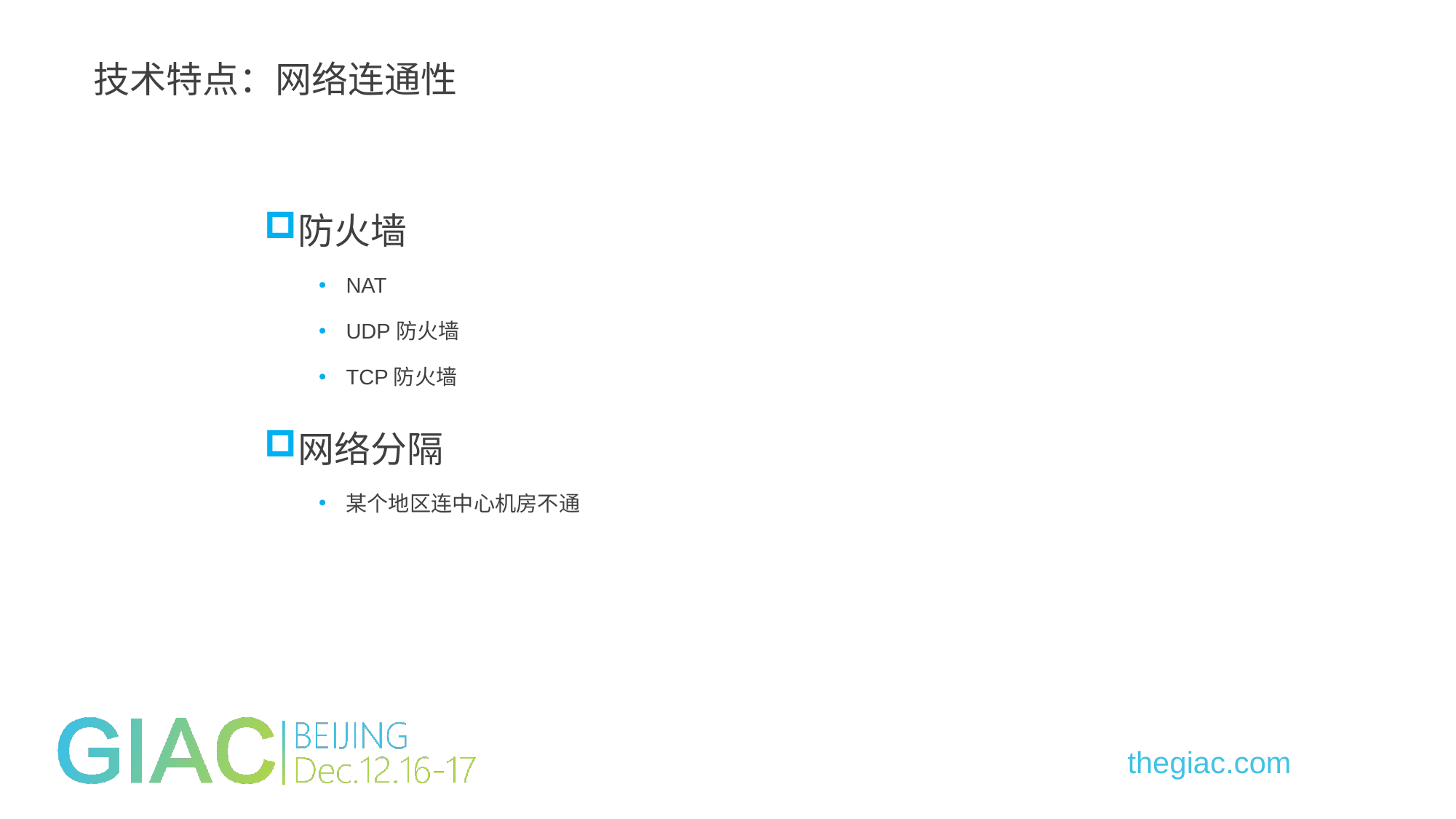

技术特点：网络连通性
防火墙
NAT
UDP防火墙
TCP防火墙
网络分隔
某个地区连中心机房不通